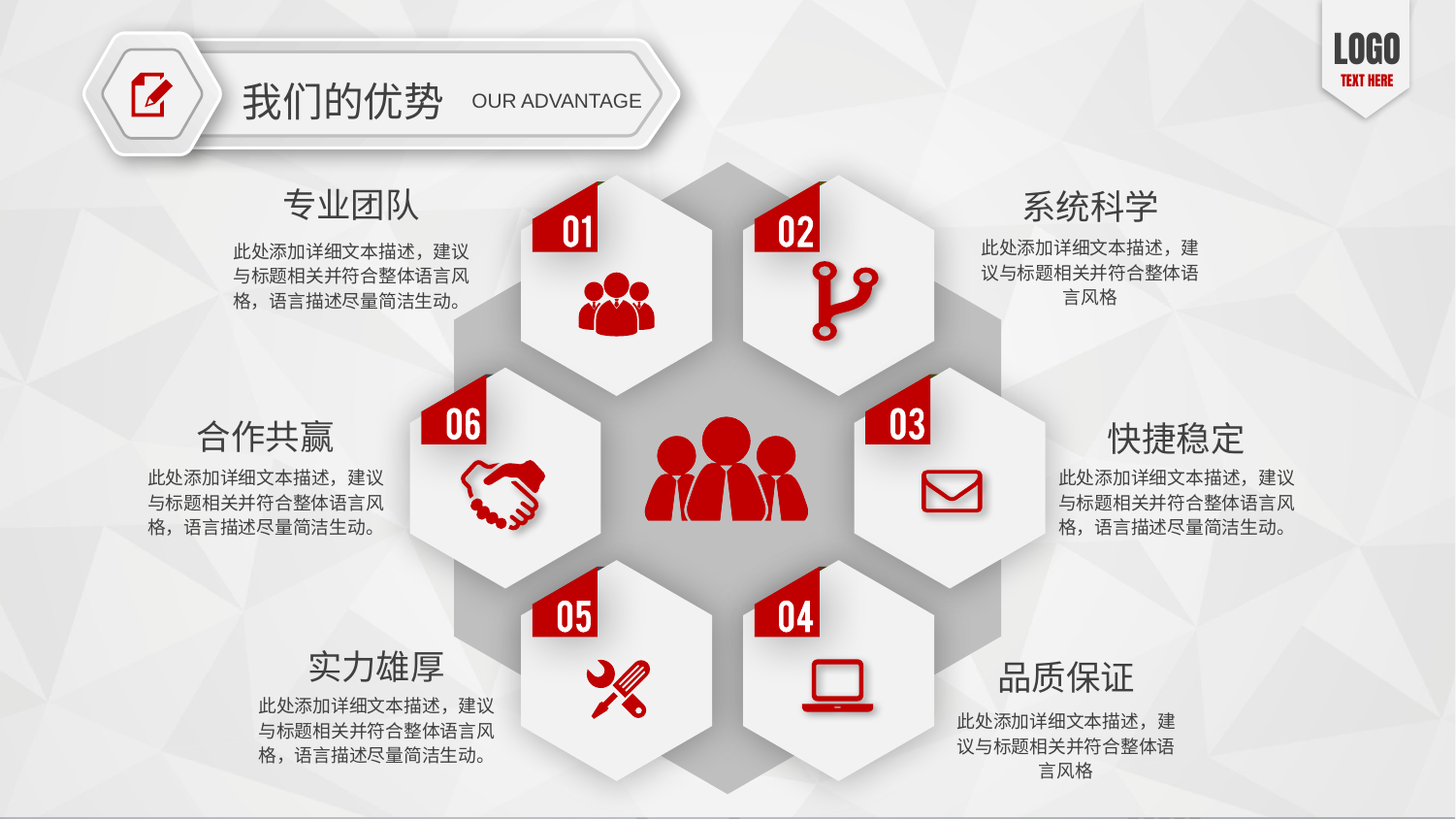

LOGO
TEXT HERE

我们的优势

OUR ADVANTAGE

专业团队
此处添加详细文本描述，建议与标题相关并符合整体语言风格，语言描述尽量简洁生动。
系统科学
此处添加详细文本描述，建议与标题相关并符合整体语言风格

合作共赢
此处添加详细文本描述，建议与标题相关并符合整体语言风格，语言描述尽量简洁生动。
快捷稳定
此处添加详细文本描述，建议与标题相关并符合整体语言风格，语言描述尽量简洁生动。

实力雄厚
此处添加详细文本描述，建议与标题相关并符合整体语言风格，语言描述尽量简洁生动。
品质保证
此处添加详细文本描述，建议与标题相关并符合整体语言风格